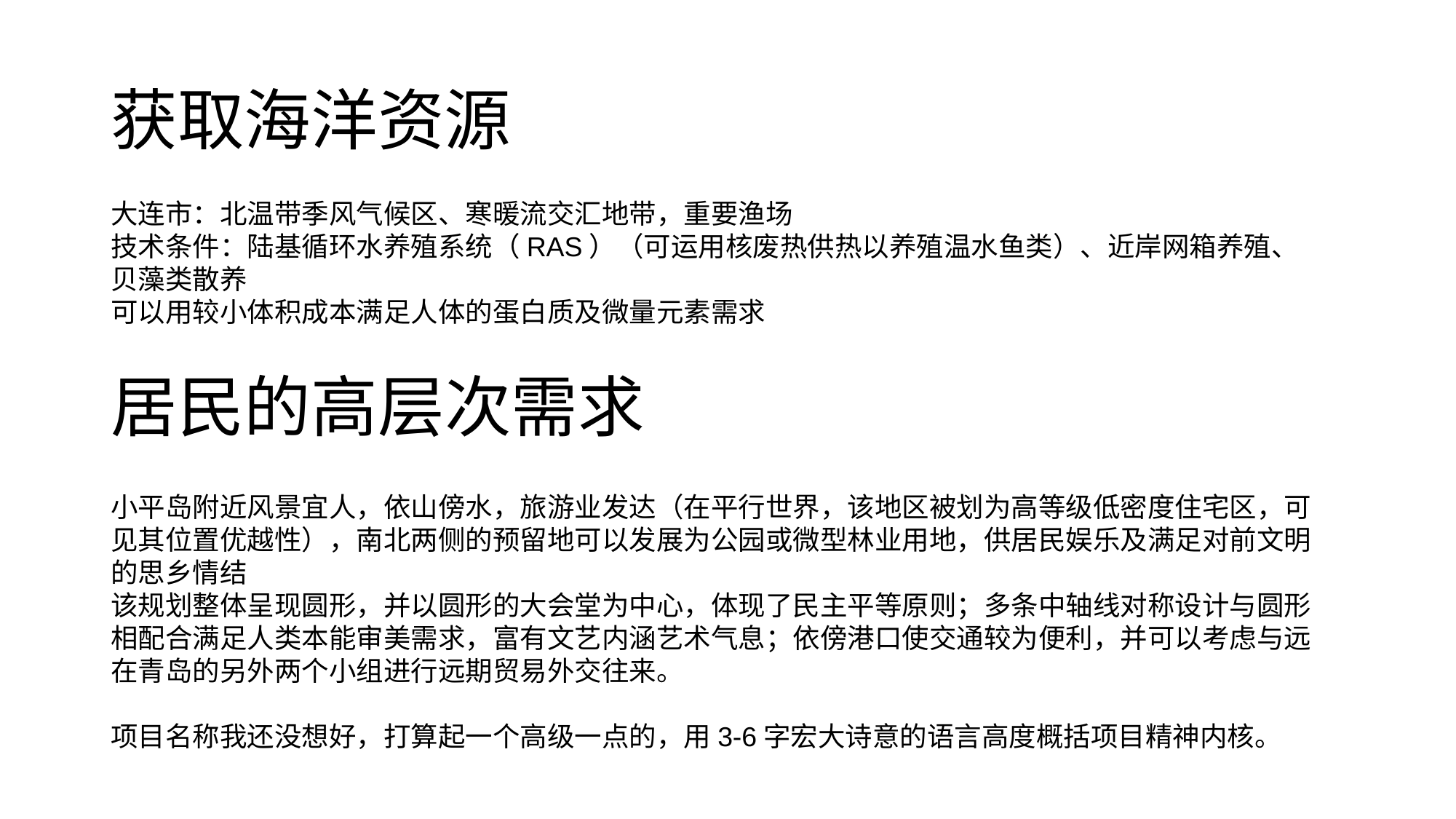

# 获取海洋资源
大连市：北温带季风气候区、寒暖流交汇地带，重要渔场
技术条件：陆基循环水养殖系统（RAS）（可运用核废热供热以养殖温水鱼类）、近岸网箱养殖、贝藻类散养
可以用较小体积成本满足人体的蛋白质及微量元素需求
居民的高层次需求
小平岛附近风景宜人，依山傍水，旅游业发达（在平行世界，该地区被划为高等级低密度住宅区，可见其位置优越性），南北两侧的预留地可以发展为公园或微型林业用地，供居民娱乐及满足对前文明的思乡情结
该规划整体呈现圆形，并以圆形的大会堂为中心，体现了民主平等原则；多条中轴线对称设计与圆形相配合满足人类本能审美需求，富有文艺内涵艺术气息；依傍港口使交通较为便利，并可以考虑与远在青岛的另外两个小组进行远期贸易外交往来。

项目名称我还没想好，打算起一个高级一点的，用3-6字宏大诗意的语言高度概括项目精神内核。